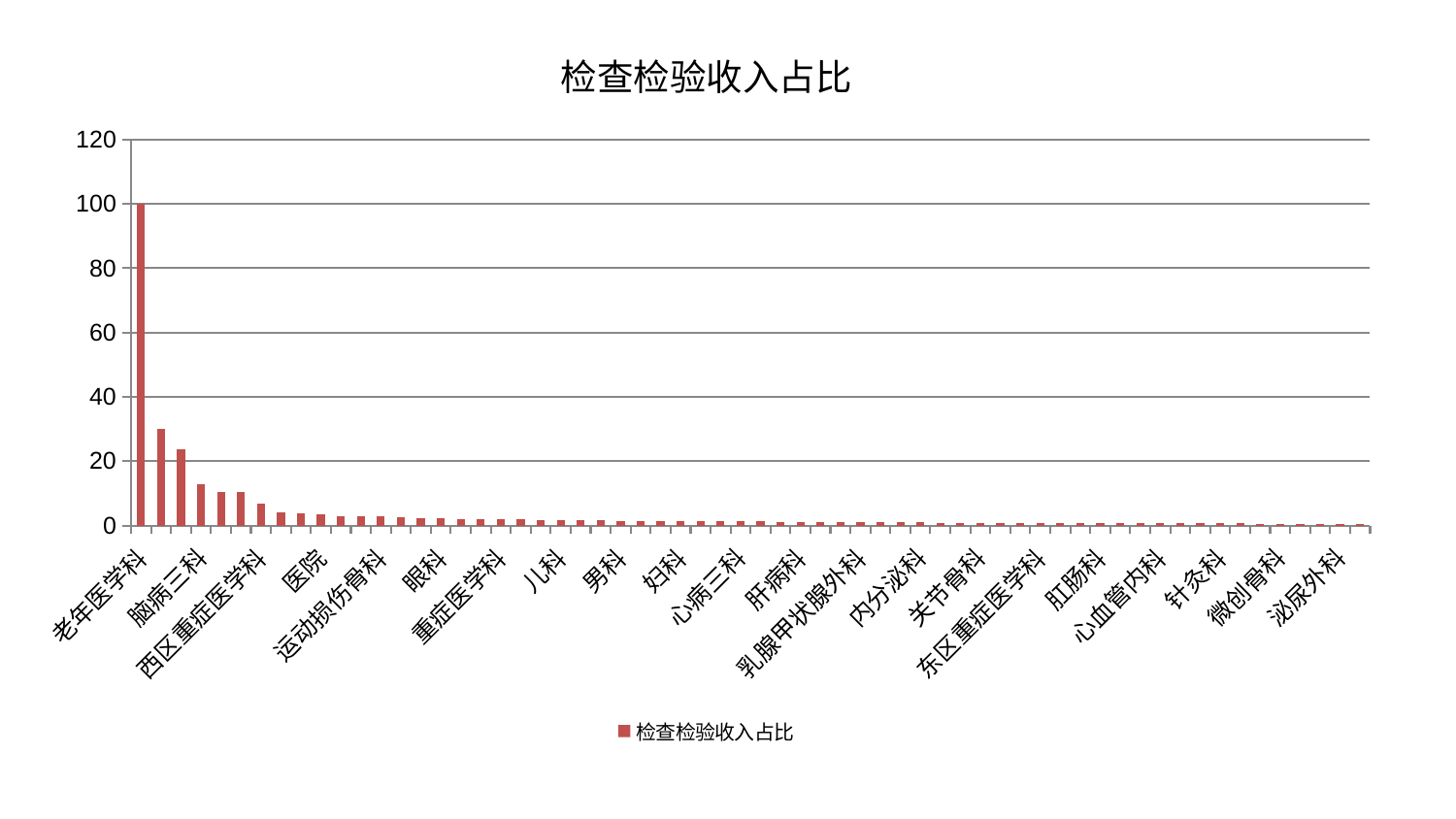

### Chart: 检查检验收入占比

| Category | 检查检验收入占比 |
|---|---|
| 老年医学科 | 100.0 |
| 妇二科 | 29.886234093626005 |
| 心病四科 | 23.798577158977693 |
| 脑病三科 | 12.944681800131898 |
| 周围血管科 | 10.524524187081825 |
| 中医经典科 | 10.270502347539265 |
| 西区重症医学科 | 6.909506142669011 |
| 肾病科 | 4.19943614473322 |
| 脑病二科 | 3.9036458438697954 |
| 医院 | 3.536861740137377 |
| 身心医学科 | 2.95584147046995 |
| 口腔科 | 2.767084717327997 |
| 运动损伤骨科 | 2.7627819892112484 |
| 小儿骨科 | 2.5247238480092884 |
| 神经外科 | 2.364291310675613 |
| 眼科 | 2.2978796375959774 |
| 显微骨科 | 2.115756362209421 |
| 产科 | 2.1051081109914893 |
| 重症医学科 | 1.990348821056673 |
| 创伤骨科 | 1.846545961489722 |
| 血液科 | 1.689875657165536 |
| 儿科 | 1.641455551506246 |
| 呼吸内科 | 1.5413777016844419 |
| 风湿病科 | 1.5381505855397108 |
| 男科 | 1.503299571534012 |
| 东区肾病科 | 1.4824168280121657 |
| 胸外科 | 1.4664197295577448 |
| 妇科 | 1.4170807195317903 |
| 骨科 | 1.400641234440512 |
| 肝胆外科 | 1.265196457065056 |
| 心病三科 | 1.2268127657862102 |
| 耳鼻喉科 | 1.2153000330966357 |
| 肾脏内科 | 1.2070702798124255 |
| 肝病科 | 1.1984510213711124 |
| 脊柱骨科 | 1.1565179341650218 |
| 脾胃病科 | 1.116744122815189 |
| 乳腺甲状腺外科 | 1.1014871503354382 |
| 中医外治中心 | 0.9510436557235838 |
| 脑病一科 | 0.9254327849119955 |
| 内分泌科 | 0.9141402447548498 |
| 消化内科 | 0.8606998118197192 |
| 普通外科 | 0.8315776317598592 |
| 关节骨科 | 0.8274465388265478 |
| 脾胃科消化科合并 | 0.8274003091003317 |
| 美容皮肤科 | 0.8254387097105417 |
| 东区重症医学科 | 0.7863267407078812 |
| 肿瘤内科 | 0.7451381608869031 |
| 妇科妇二科合并 | 0.7367052323535146 |
| 肛肠科 | 0.7183240722057903 |
| 推拿科 | 0.7023187836280381 |
| 小儿推拿科 | 0.6827145291164023 |
| 心血管内科 | 0.6481556657801371 |
| 心病二科 | 0.636148997244593 |
| 康复科 | 0.6341705047923546 |
| 针灸科 | 0.6199996598574655 |
| 心病一科 | 0.6153487041348126 |
| 综合内科 | 0.6058156518623192 |
| 微创骨科 | 0.5989324619055402 |
| 皮肤科 | 0.5878364830544524 |
| 治未病中心 | 0.5761281491611026 |
| 泌尿外科 | 0.5407068127911004 |
| 神经内科 | 0.5406357553603949 |
189